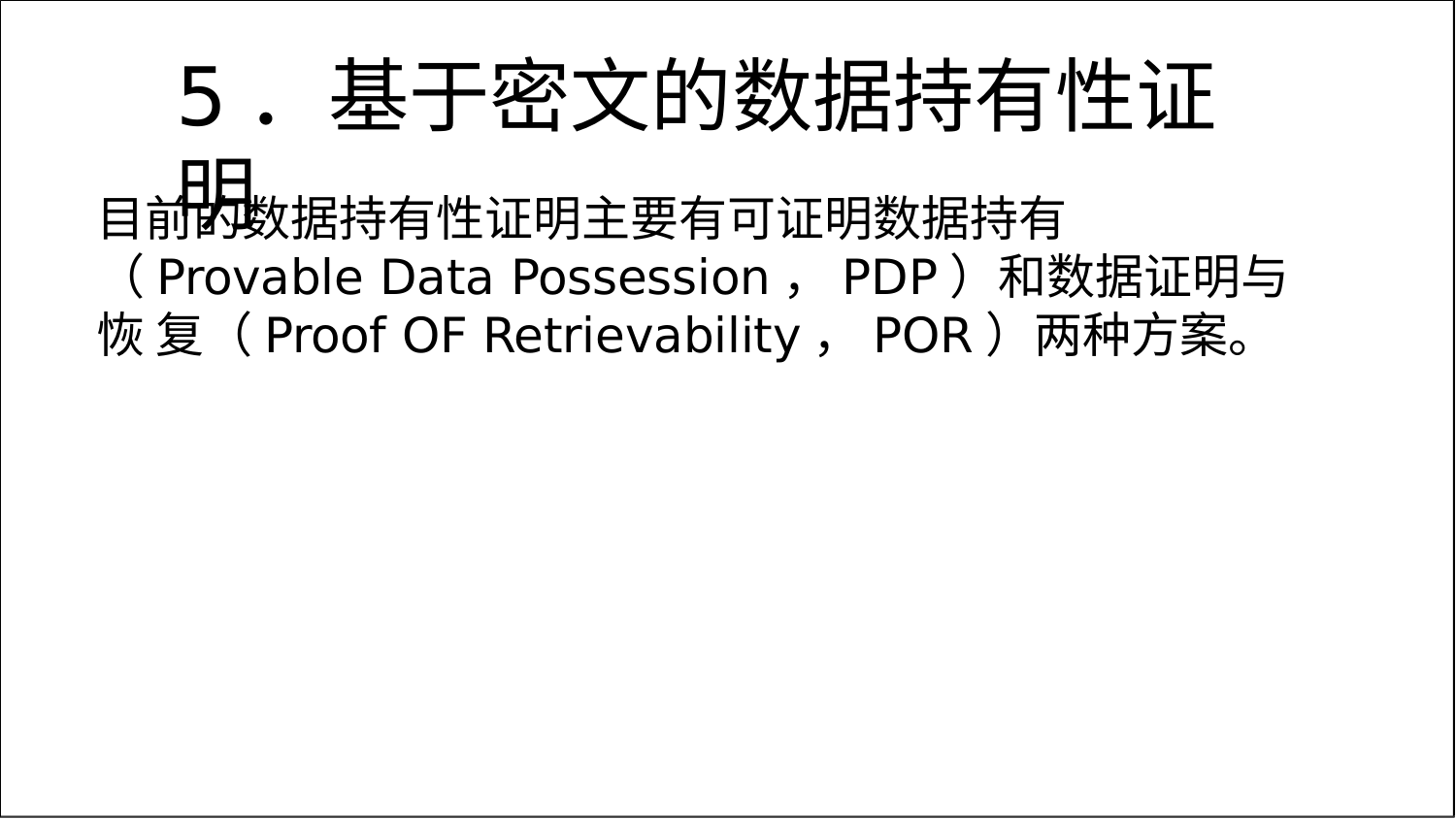

# 5．基于密文的数据持有性证明
目前的数据持有性证明主要有可证明数据持有
（Provable Data Possession，PDP）和数据证明与恢 复（Proof OF Retrievability，POR）两种方案。